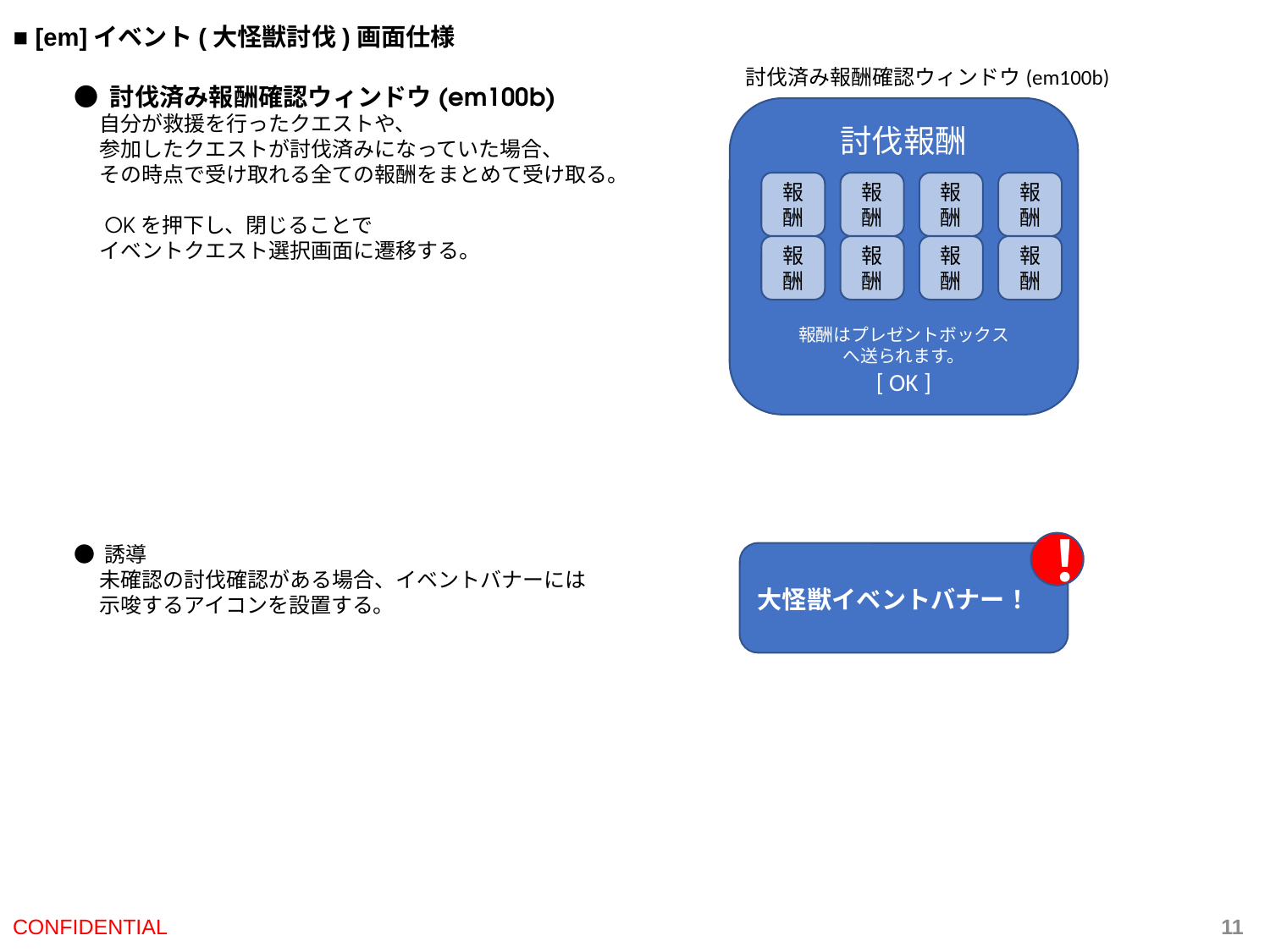

■ [em]イベント(大怪獣討伐)画面仕様
討伐済み報酬確認ウィンドウ(em100b)
● 討伐済み報酬確認ウィンドウ(em100b)
　 自分が救援を行ったクエストや、
　 参加したクエストが討伐済みになっていた場合、
　 その時点で受け取れる全ての報酬をまとめて受け取る。

　 OKを押下し、閉じることで
　 イベントクエスト選択画面に遷移する。

● 誘導
　 未確認の討伐確認がある場合、イベントバナーには
　 示唆するアイコンを設置する。

討伐報酬

報酬はプレゼントボックス
へ送られます。
[ OK ]

報酬
報酬
報酬
報酬
報酬
報酬
報酬
報酬
！

大怪獣イベントバナー！
CONFIDENTIAL
11